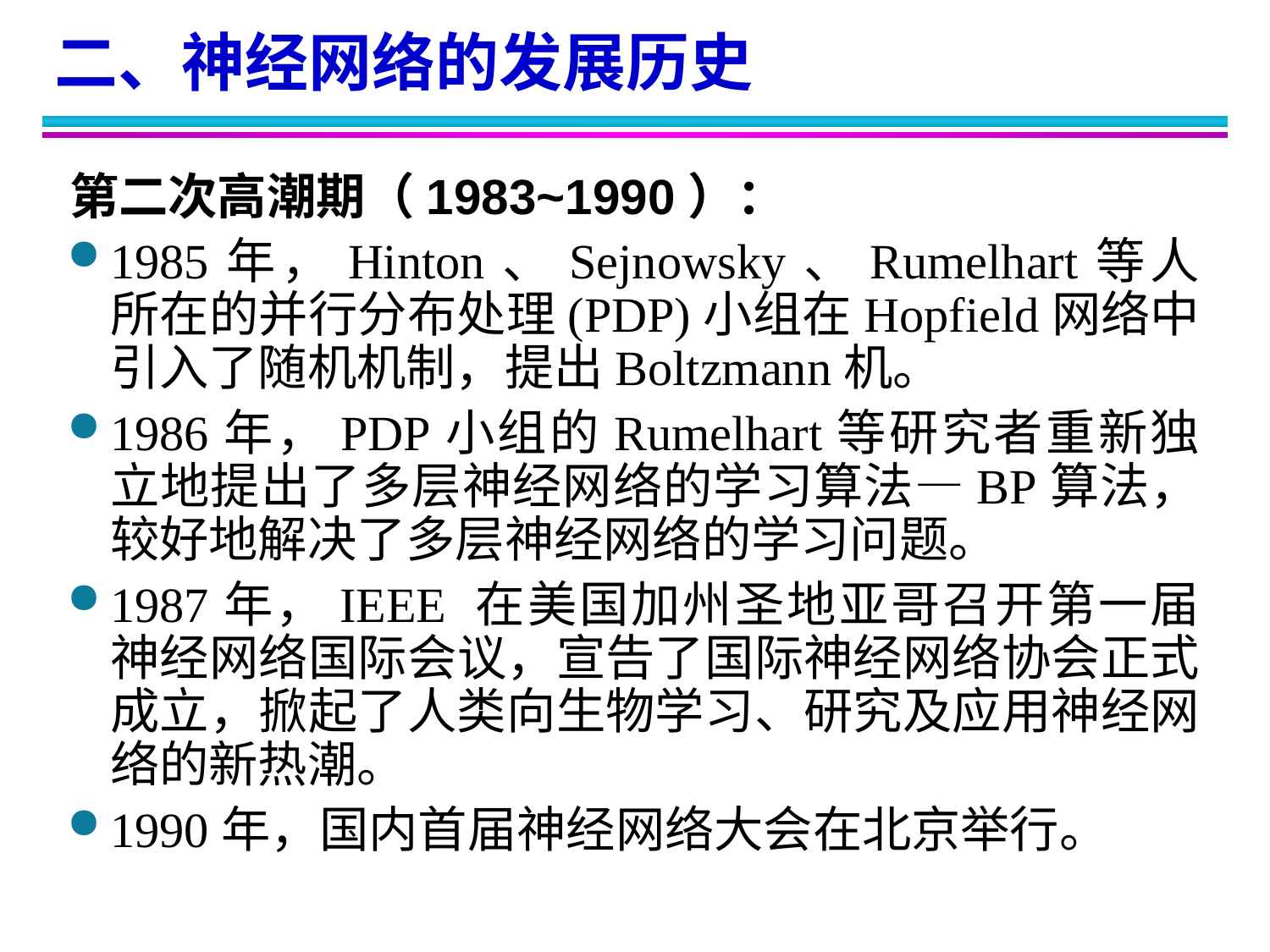

二、神经网络的发展历史
第二次高潮期（1983~1990）：
1985年，Hinton、Sejnowsky、Rumelhart等人所在的并行分布处理(PDP)小组在Hopfield网络中引入了随机机制，提出Boltzmann机。
1986年，PDP小组的Rumelhart等研究者重新独立地提出了多层神经网络的学习算法—BP算法，较好地解决了多层神经网络的学习问题。
1987年，IEEE 在美国加州圣地亚哥召开第一届神经网络国际会议，宣告了国际神经网络协会正式成立，掀起了人类向生物学习、研究及应用神经网络的新热潮。
1990年，国内首届神经网络大会在北京举行。